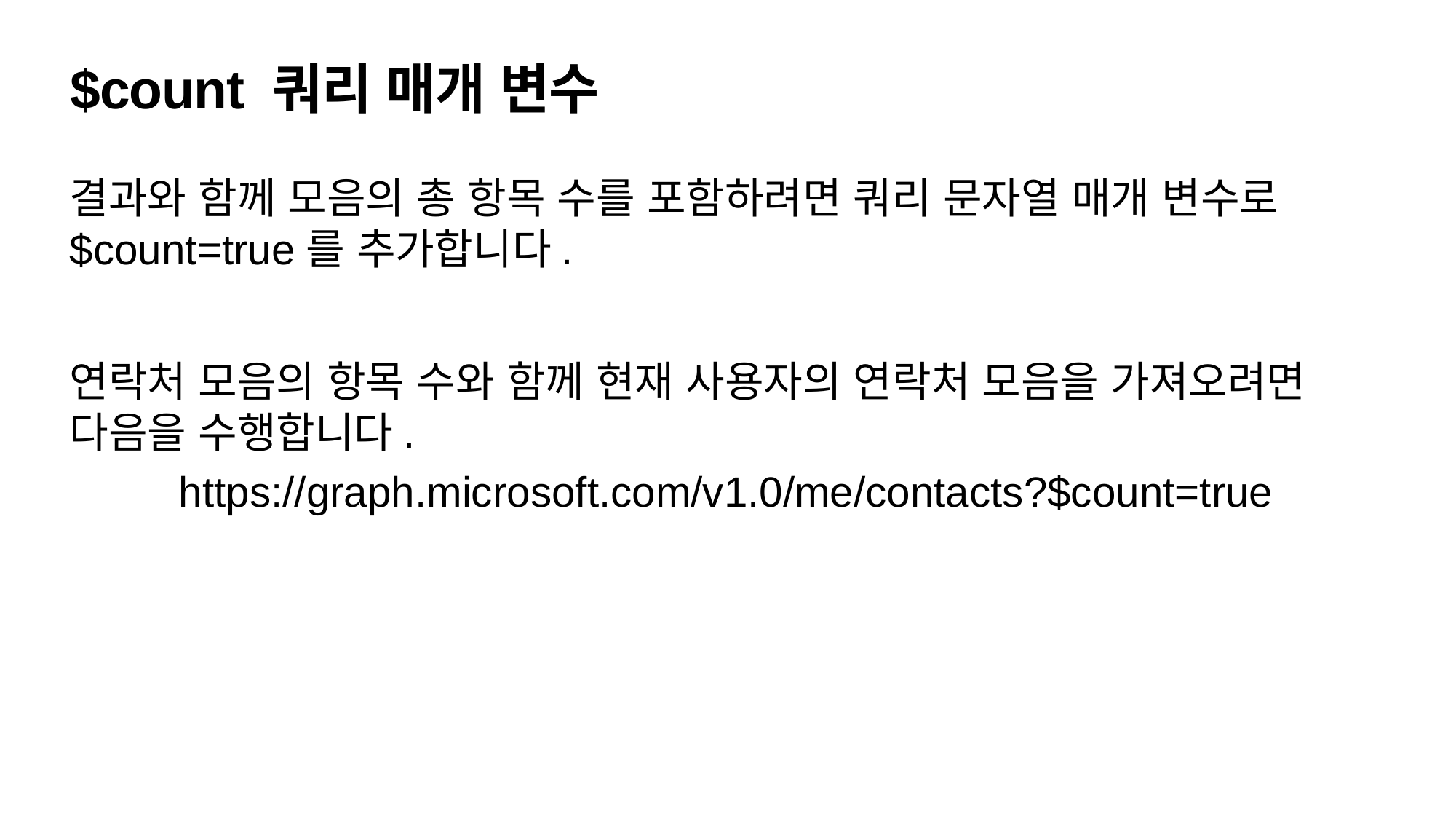

# $count 쿼리 매개 변수
결과와 함께 모음의 총 항목 수를 포함하려면 쿼리 문자열 매개 변수로 $count=true를 추가합니다.

연락처 모음의 항목 수와 함께 현재 사용자의 연락처 모음을 가져오려면 다음을 수행합니다.
	https://graph.microsoft.com/v1.0/me/contacts?$count=true